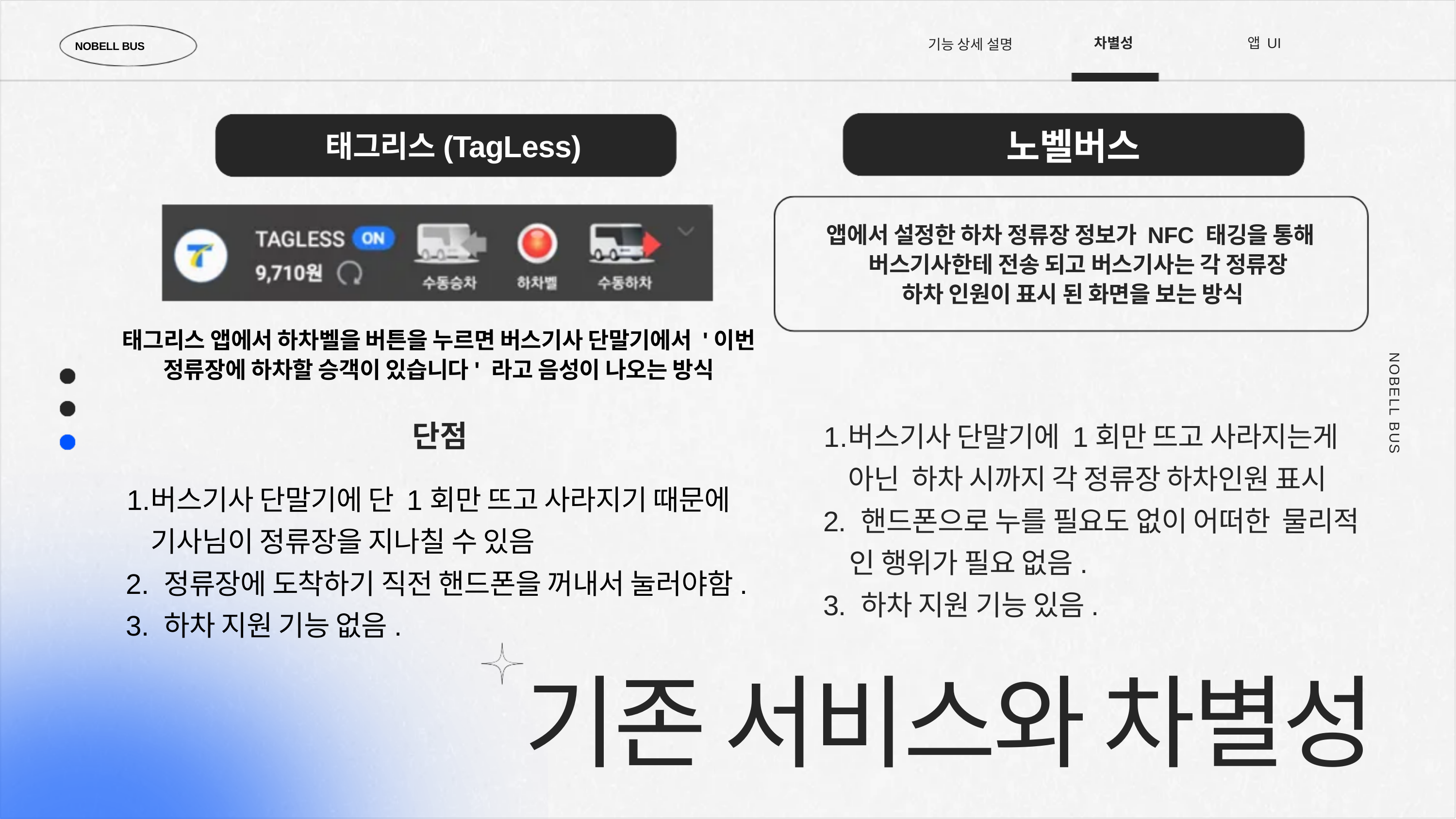

차별성

앱 UI

기능 상세 설명

NOBELL BUS

노벨버스

태그리스(TagLess)

앱에서 설정한 하차 정류장 정보가 NFC 태깅을 통해
  버스기사한테 전송 되고 버스기사는 각 정류장
하차 인원이 표시 된 화면을 보는 방식

태그리스 앱에서 하차벨을 버튼을 누르면 버스기사 단말기에서 '이번 정류장에 하차할 승객이 있습니다' 라고 음성이 나오는 방식

NOBELL BUS

단점

버스기사 단말기에 1회만 뜨고 사라지는게      아닌  하차 시까지 각 정류장 하차인원 표시
   2. 핸드폰으로 누를 필요도 없이 어떠한  물리적
       인 행위가 필요 없음.
   3. 하차 지원 기능 있음.

버스기사 단말기에 단 1회만 뜨고 사라지기 때문에    기사님이 정류장을 지나칠 수 있음
   2. 정류장에 도착하기 직전 핸드폰을 꺼내서 눌러야함.
   3. 하차 지원 기능 없음.

기존 서비스와 차별성